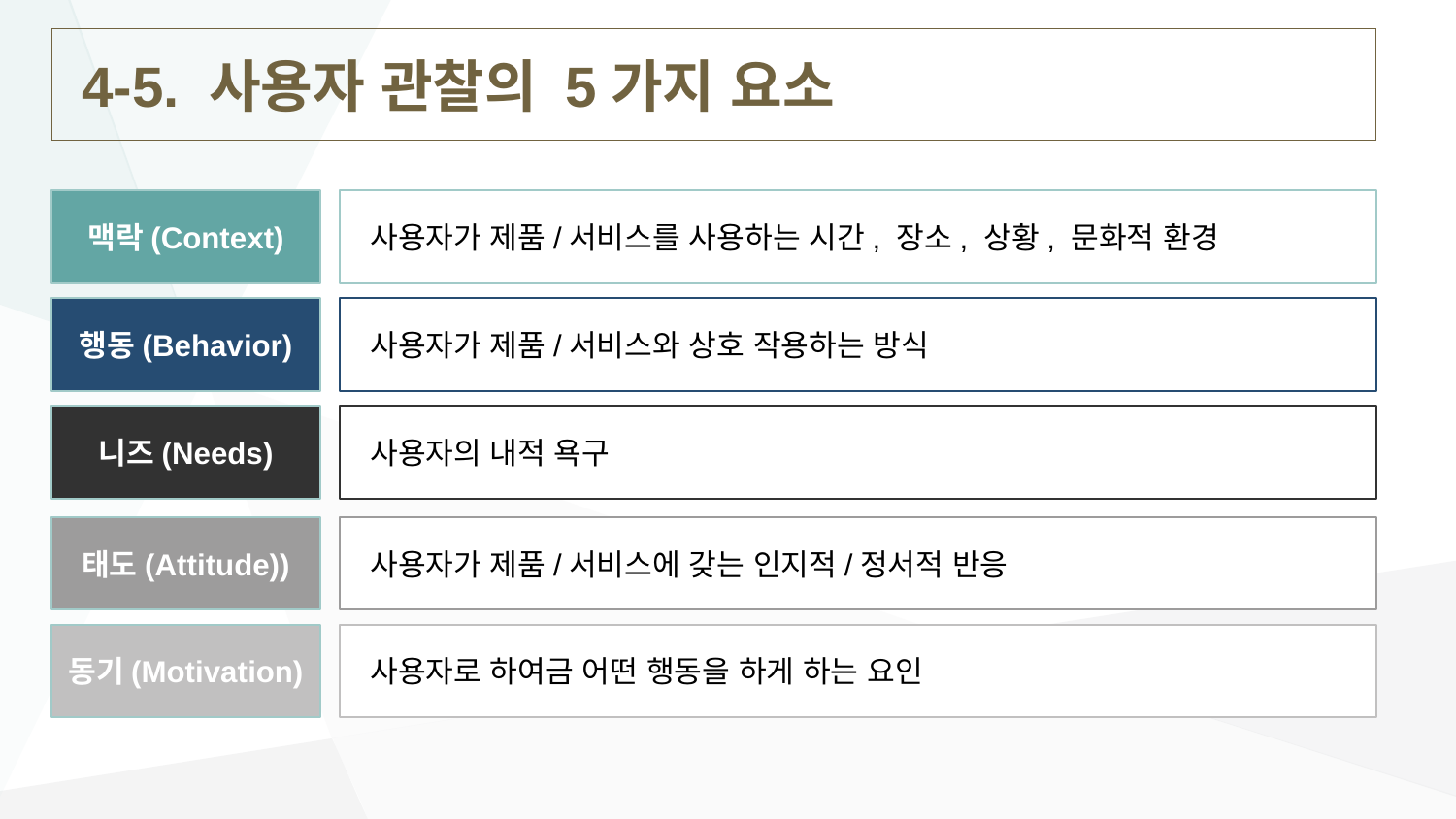

# 4-5. 사용자 관찰의 5가지 요소
맥락(Context)
 사용자가 제품/서비스를 사용하는 시간, 장소, 상황, 문화적 환경
행동(Behavior)
 사용자가 제품/서비스와 상호 작용하는 방식
니즈(Needs)
 사용자의 내적 욕구
태도(Attitude))
 사용자가 제품/서비스에 갖는 인지적/정서적 반응
동기(Motivation)
 사용자로 하여금 어떤 행동을 하게 하는 요인